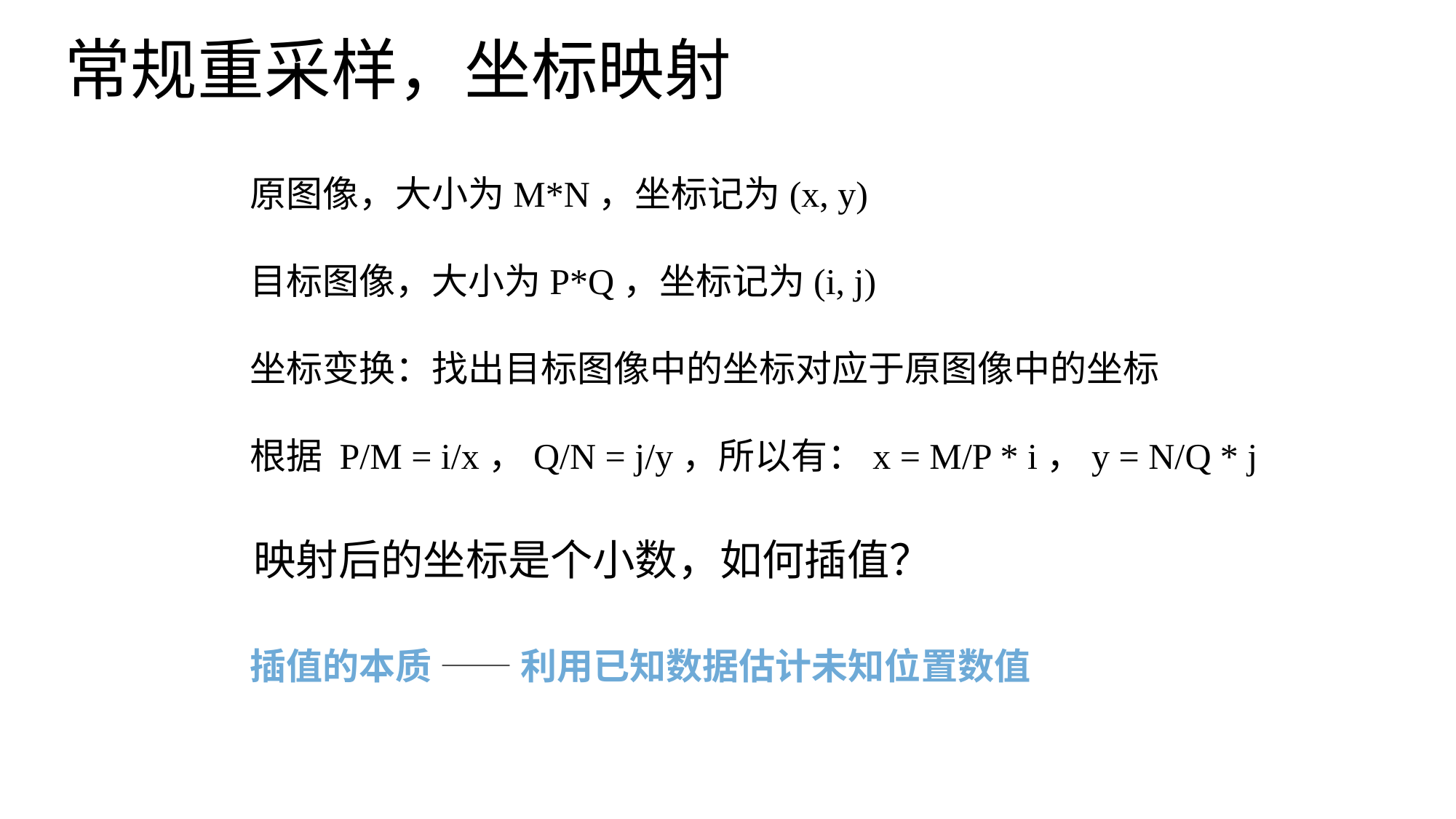

# 常规重采样，坐标映射
原图像，大小为M*N，坐标记为(x, y)

目标图像，大小为P*Q，坐标记为(i, j)

坐标变换：找出目标图像中的坐标对应于原图像中的坐标

根据 P/M = i/x，Q/N = j/y，所以有：x = M/P * i，y = N/Q * j
映射后的坐标是个小数，如何插值？
插值的本质 —— 利用已知数据估计未知位置数值